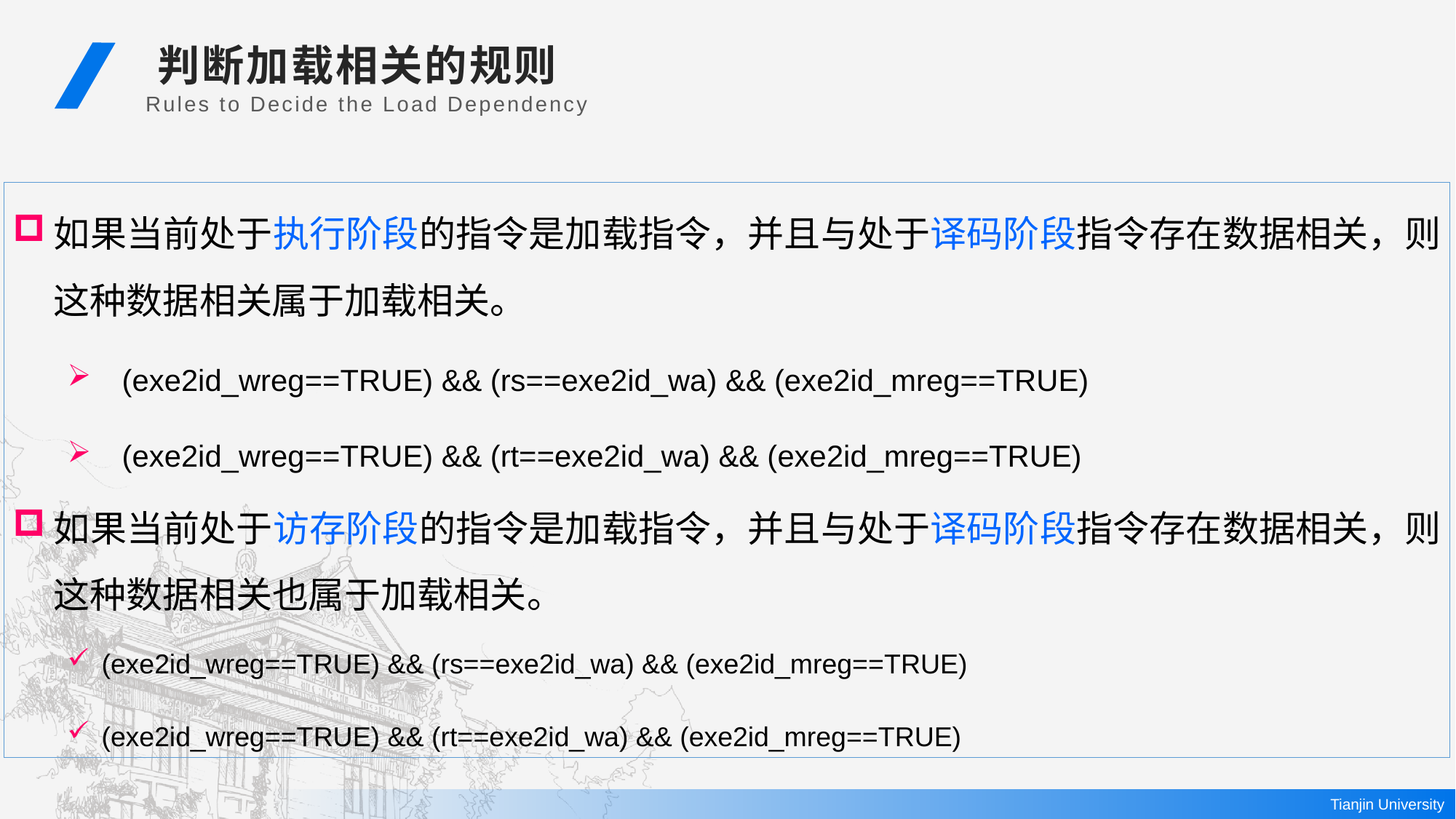

判断加载相关的规则
Rules to Decide the Load Dependency
如果当前处于执行阶段的指令是加载指令，并且与处于译码阶段指令存在数据相关，则这种数据相关属于加载相关。
(exe2id_wreg==TRUE) && (rs==exe2id_wa) && (exe2id_mreg==TRUE)
(exe2id_wreg==TRUE) && (rt==exe2id_wa) && (exe2id_mreg==TRUE)
如果当前处于访存阶段的指令是加载指令，并且与处于译码阶段指令存在数据相关，则这种数据相关也属于加载相关。
(exe2id_wreg==TRUE) && (rs==exe2id_wa) && (exe2id_mreg==TRUE)
(exe2id_wreg==TRUE) && (rt==exe2id_wa) && (exe2id_mreg==TRUE)